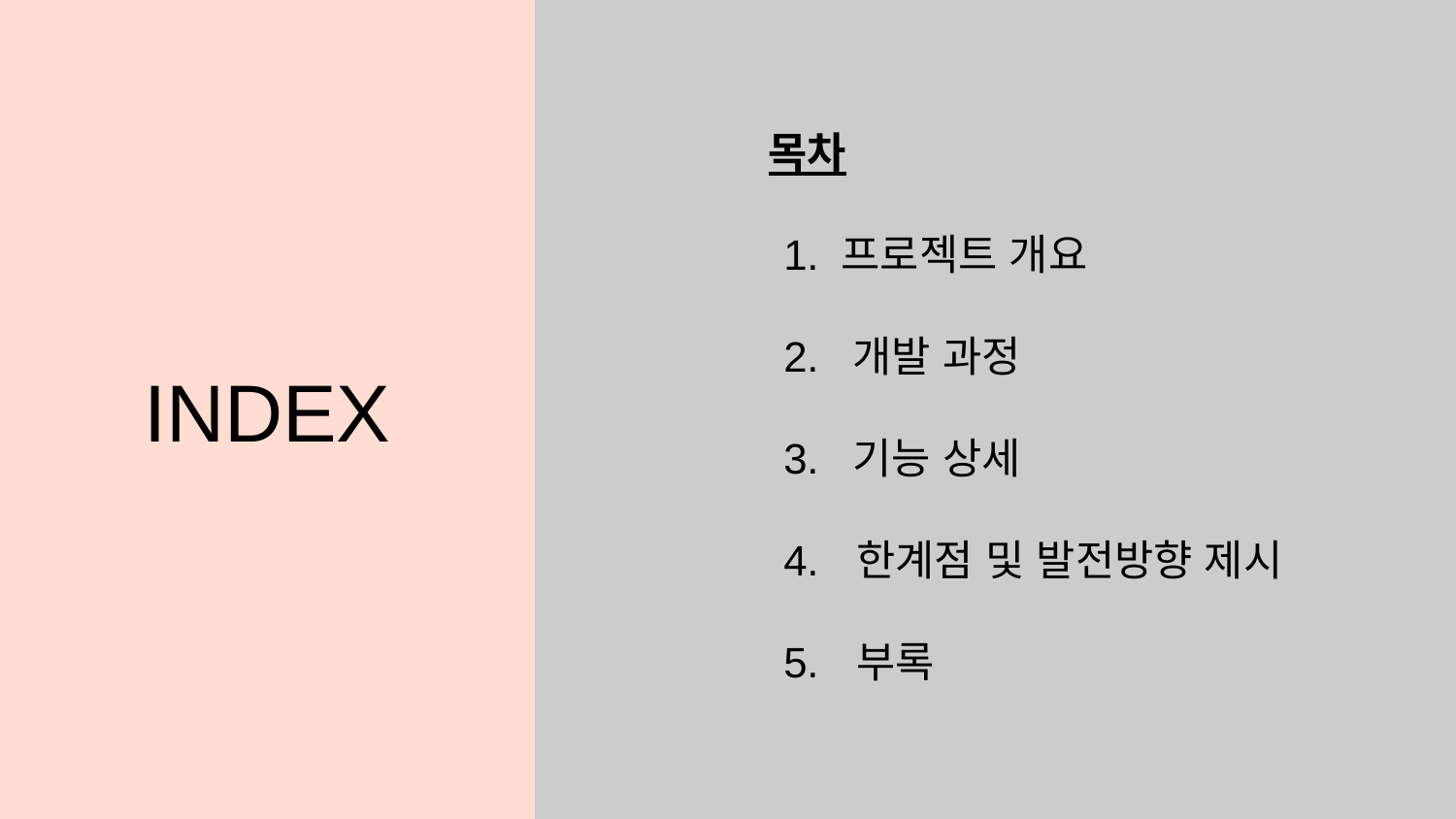

INDEX
목차

프로젝트 개요

2.  개발 과정

3.  기능 상세

한계점 및 발전방향 제시

부록